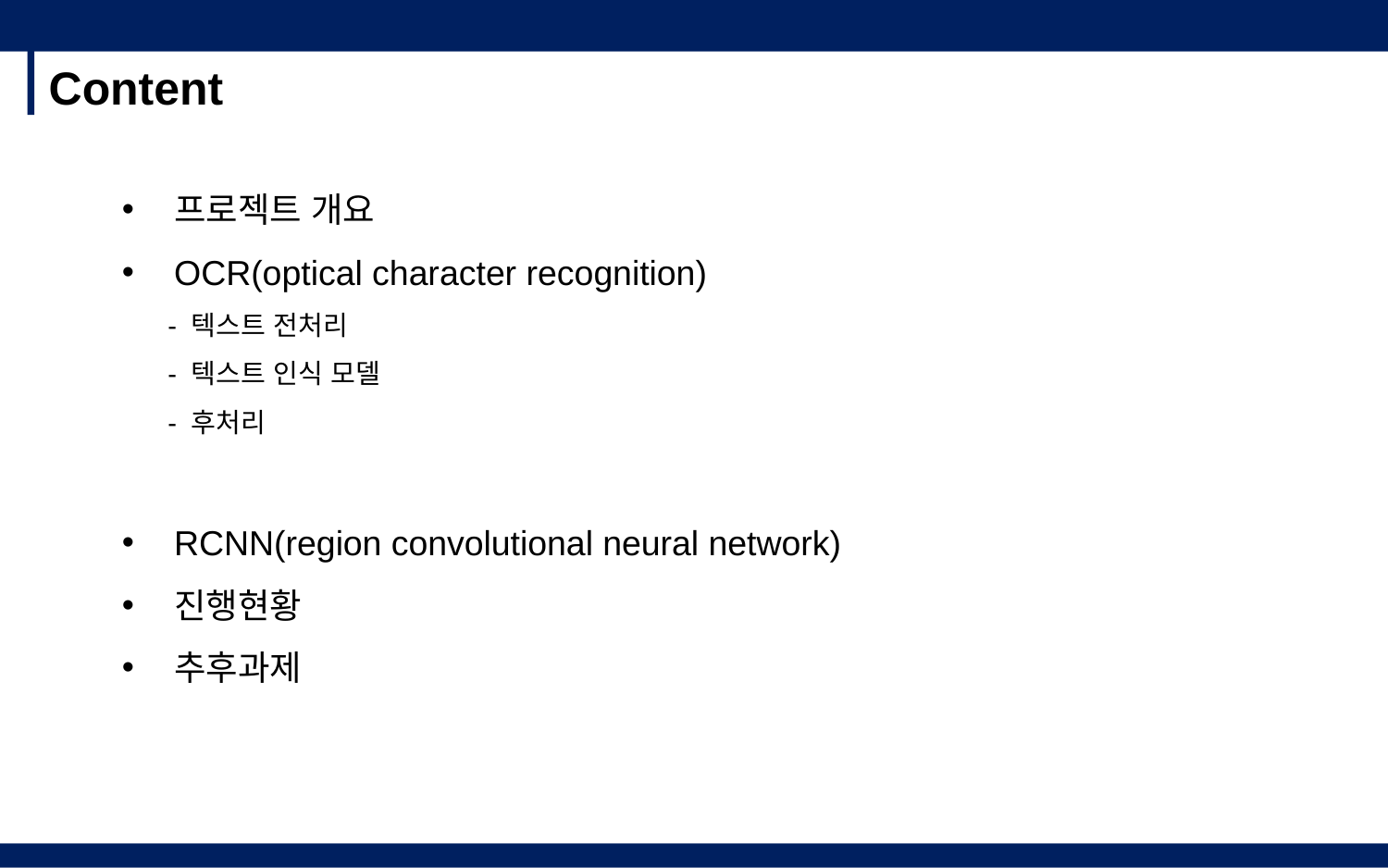

Content

프로젝트 개요
OCR(optical character recognition)
      - 텍스트 전처리
      - 텍스트 인식 모델
      - 후처리

RCNN(region convolutional neural network)
진행현황
추후과제